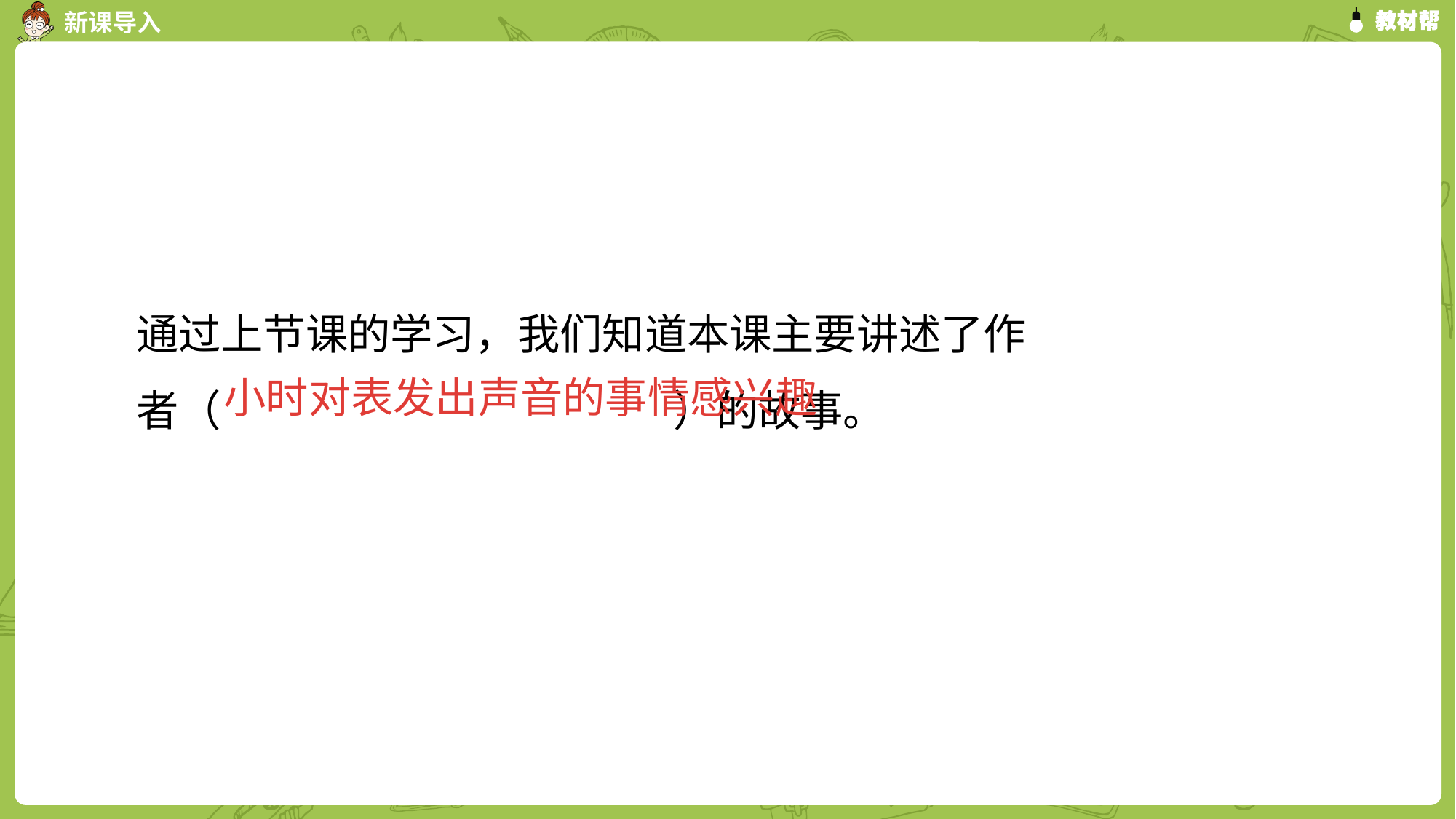

通过上节课的学习，我们知道本课主要讲述了作者（                                                ）的故事。

小时对表发出声音的事情感兴趣